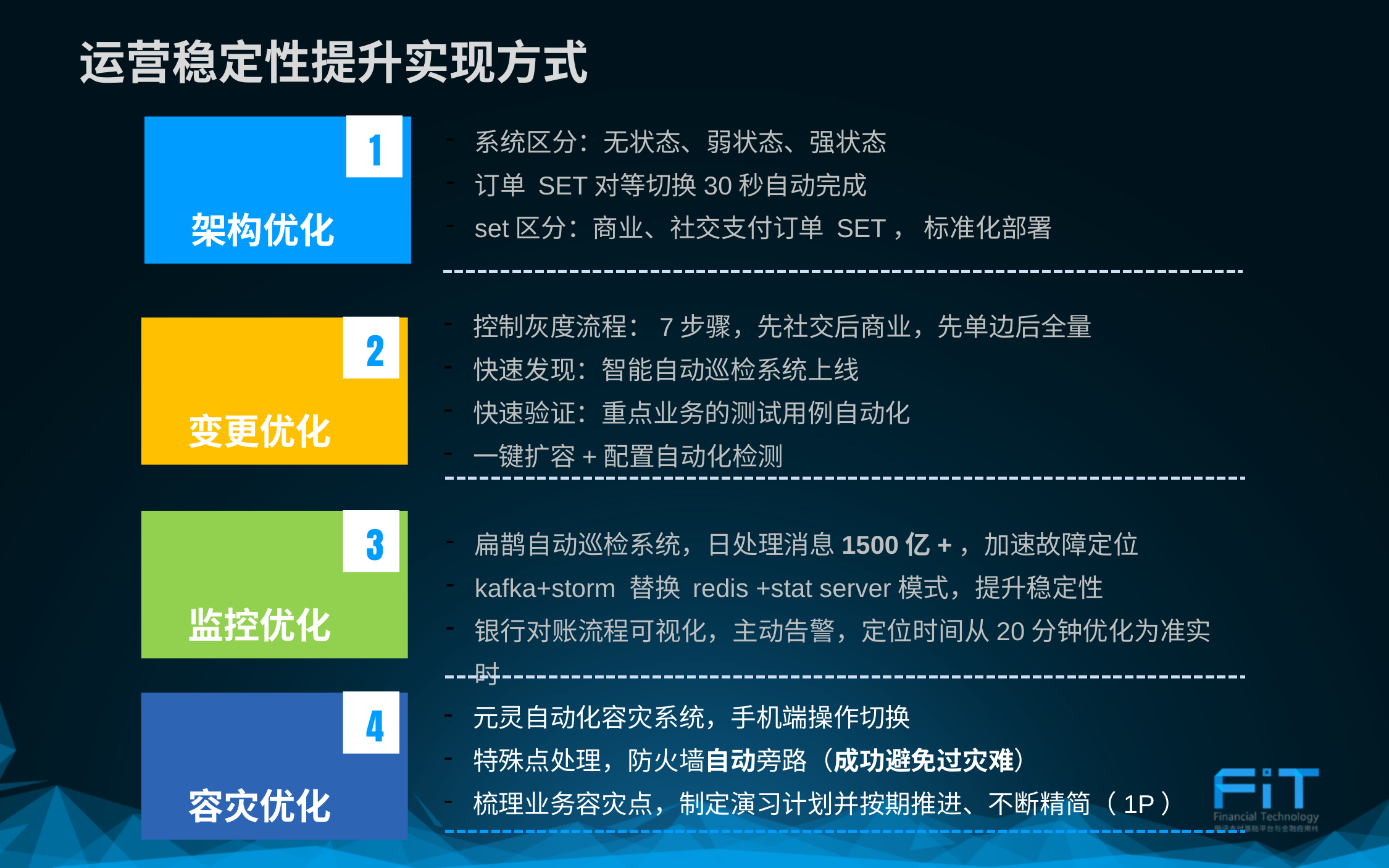

运营稳定性提升实现方式
系统区分：无状态、弱状态、强状态
订单 SET对等切换30秒自动完成
set区分：商业、社交支付订单 SET， 标准化部署

1
架构优化
控制灰度流程：7步骤，先社交后商业，先单边后全量
快速发现：智能自动巡检系统上线
快速验证：重点业务的测试用例自动化
一键扩容+配置自动化检测

2
变更优化

3
监控优化
扁鹊自动巡检系统，日处理消息1500亿+，加速故障定位
kafka+storm 替换 redis +stat server模式，提升稳定性
银行对账流程可视化，主动告警，定位时间从20分钟优化为准实时
元灵自动化容灾系统，手机端操作切换
特殊点处理，防火墙自动旁路（成功避免过灾难）
梳理业务容灾点，制定演习计划并按期推进、不断精简（1P）

4
容灾优化